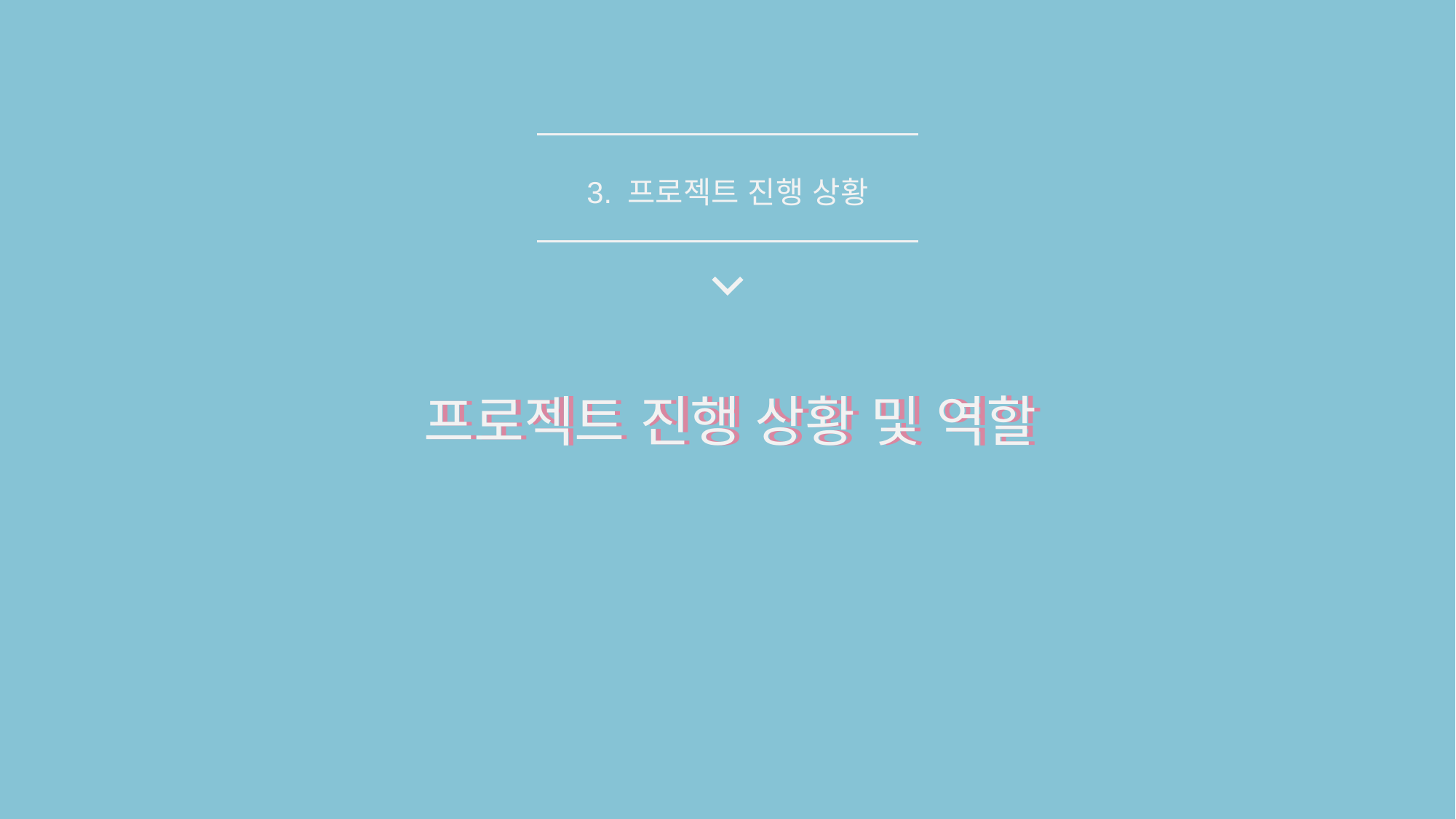

3. 프로젝트 진행 상황

프로젝트 진행 상황 및 역할
프로젝트 진행 상황 및 역할